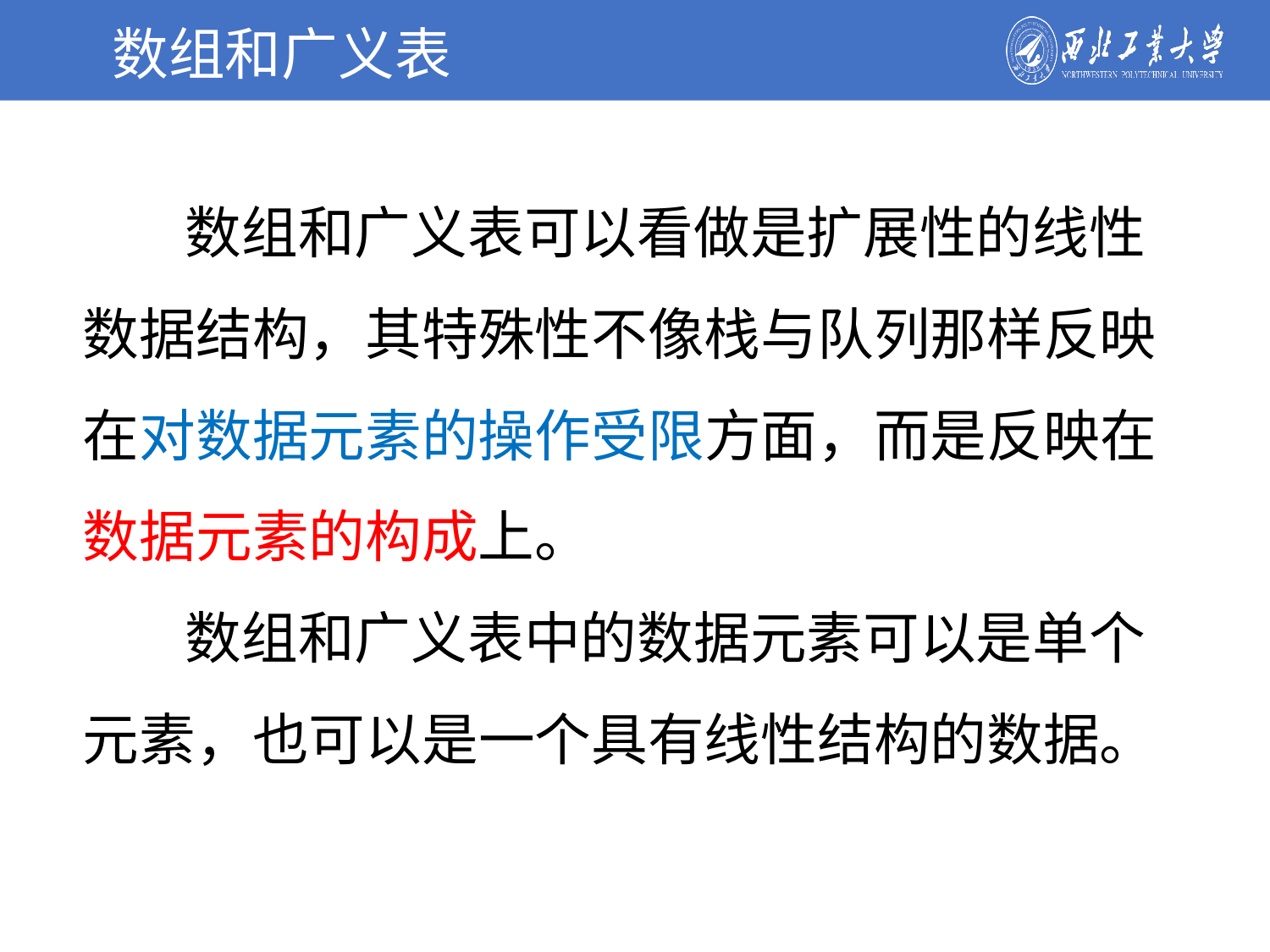

数组和广义表
       数组和广义表可以看做是扩展性的线性数据结构，其特殊性不像栈与队列那样反映在对数据元素的操作受限方面，而是反映在数据元素的构成上。
       数组和广义表中的数据元素可以是单个元素，也可以是一个具有线性结构的数据。
3